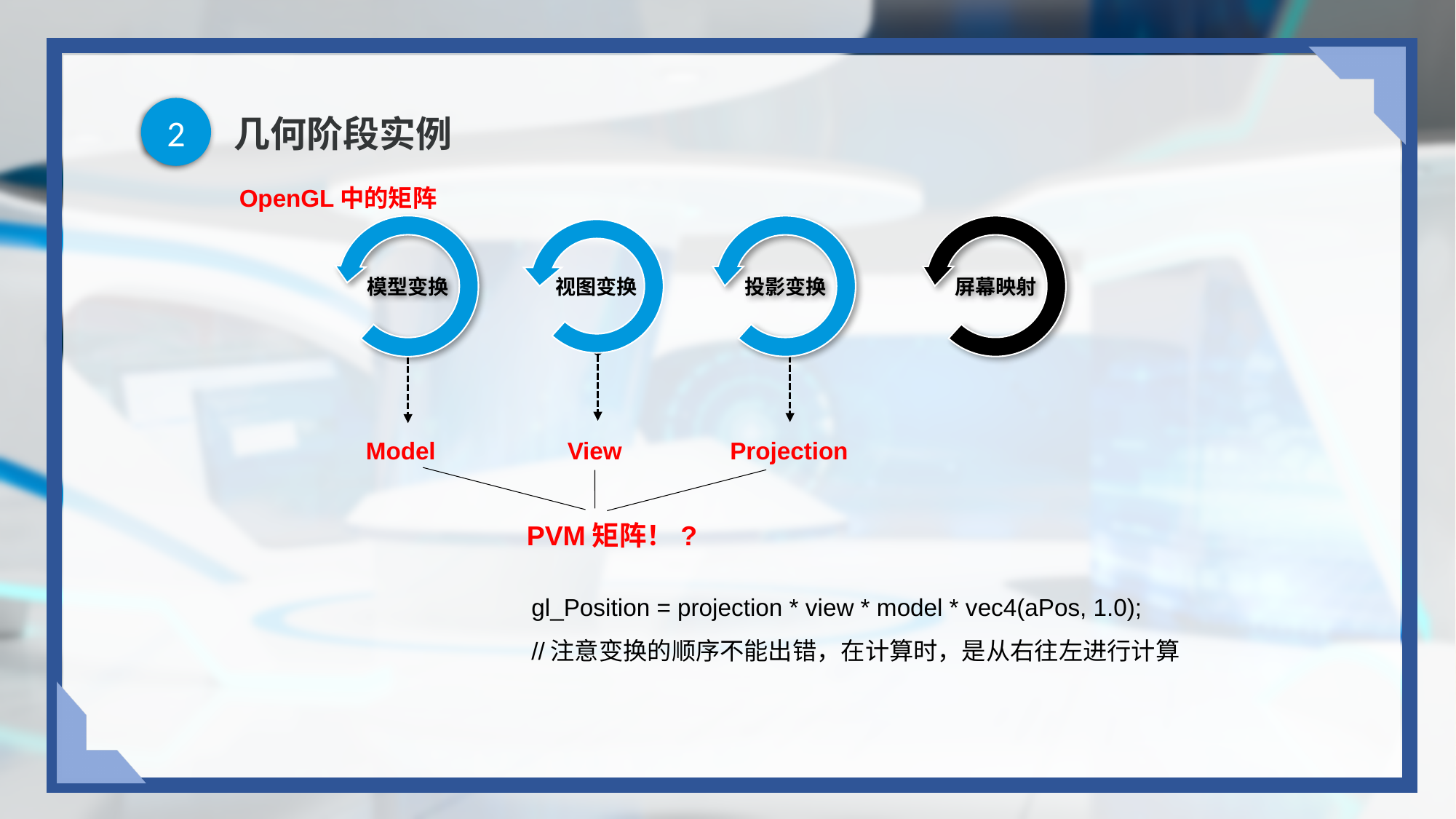

2
# 几何阶段实例
OpenGL中的矩阵

模型变换
视图变换
投影变换
屏幕映射
Model
View
Projection
PVM矩阵！?
gl_Position = projection * view * model * vec4(aPos, 1.0);
//注意变换的顺序不能出错，在计算时，是从右往左进行计算